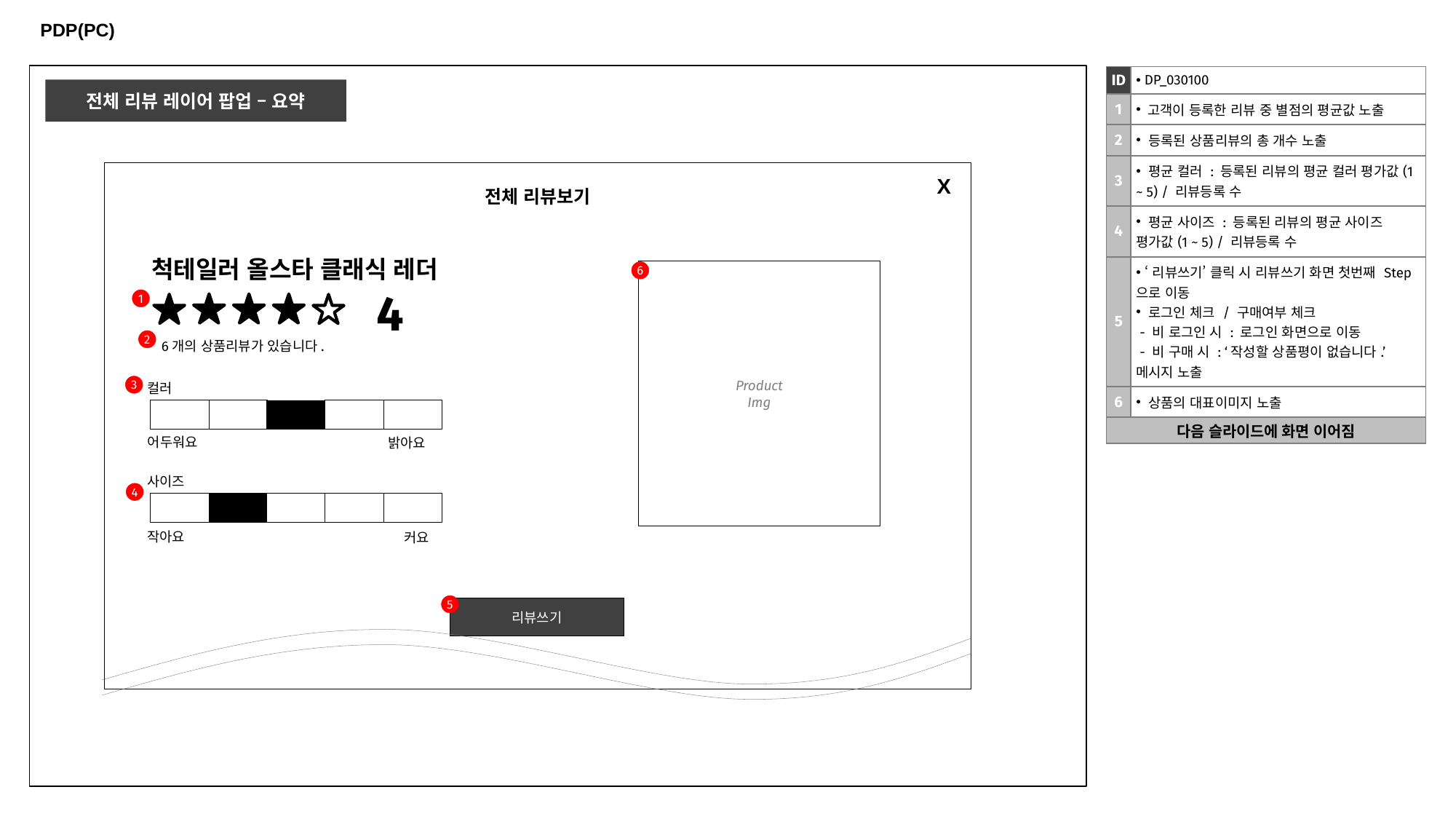

# PDP(PC)

| ID | DP\_030100 |
| --- | --- |
| 1 | 고객이 등록한 리뷰 중 별점의 평균값 노출 |
| 2 | 등록된 상품리뷰의 총 개수 노출 |
| 3 | 평균 컬러 : 등록된 리뷰의 평균 컬러 평가값(1 ~ 5) / 리뷰등록 수 |
| 4 | 평균 사이즈 : 등록된 리뷰의 평균 사이즈 평가값(1 ~ 5) / 리뷰등록 수 |
| 5 | ‘리뷰쓰기’ 클릭 시 리뷰쓰기 화면 첫번째 Step 으로 이동 로그인 체크 / 구매여부 체크 - 비 로그인 시 : 로그인 화면으로 이동 - 비 구매 시 : ‘작성할 상품평이 없습니다.’ 메시지 노출 |
| 6 | 상품의 대표이미지 노출 |
| 다음 슬라이드에 화면 이어짐 |  |
전체 리뷰 레이어 팝업 – 요약
전체 리뷰보기

X
척테일러 올스타 클래식 레더
Product
Img
6
4
1

6개의 상품리뷰가 있습니다.
2
컬러
3

어두워요
밝아요
사이즈
4

작아요
커요
5
리뷰쓰기